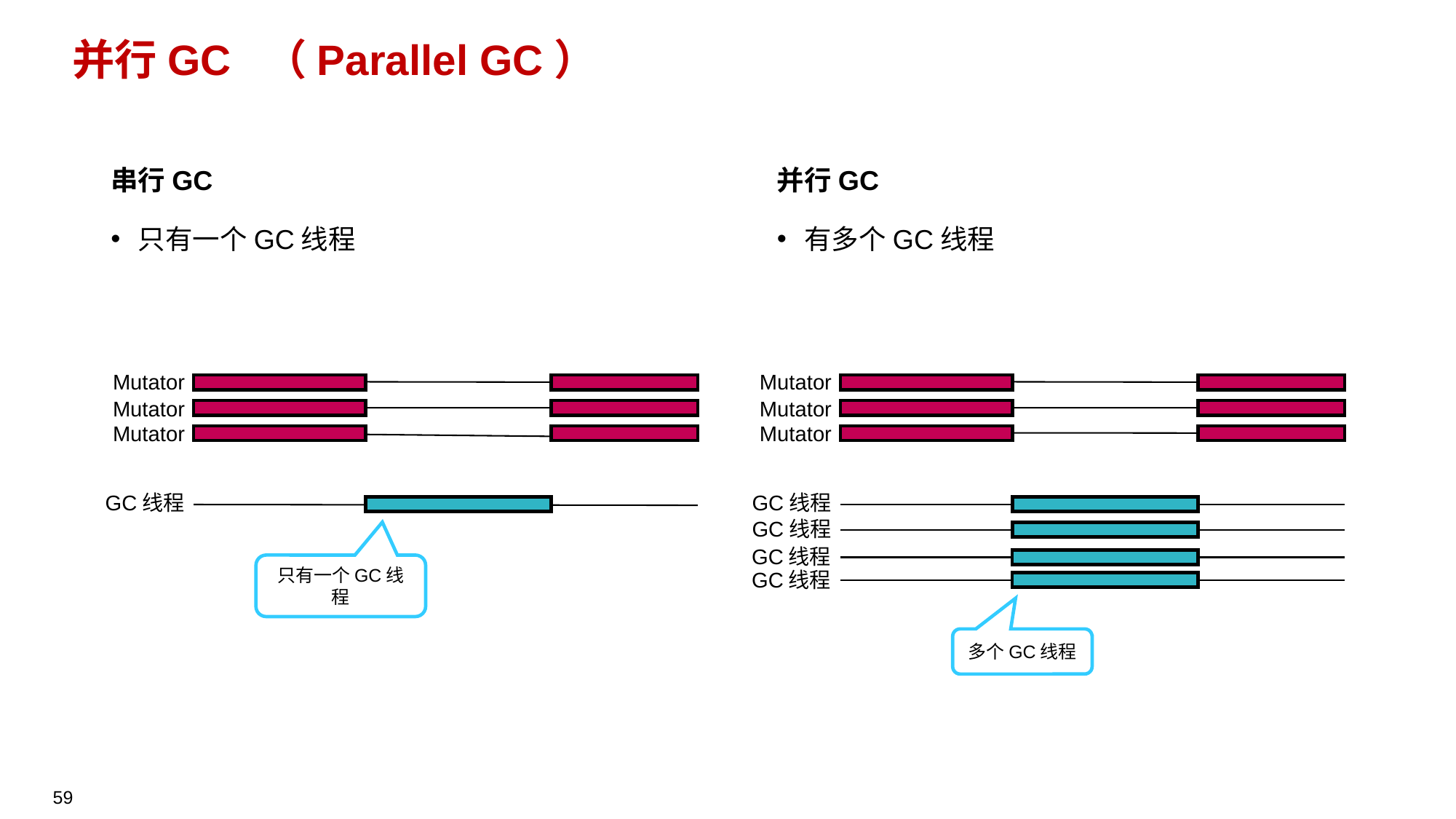

# 并行GC  （Parallel GC）
串行GC
并行GC
只有一个GC线程
有多个GC线程
Mutator
Mutator

Mutator
Mutator

Mutator
Mutator

GC线程
GC线程

GC线程

GC线程

只有一个GC线程
GC线程

多个GC线程